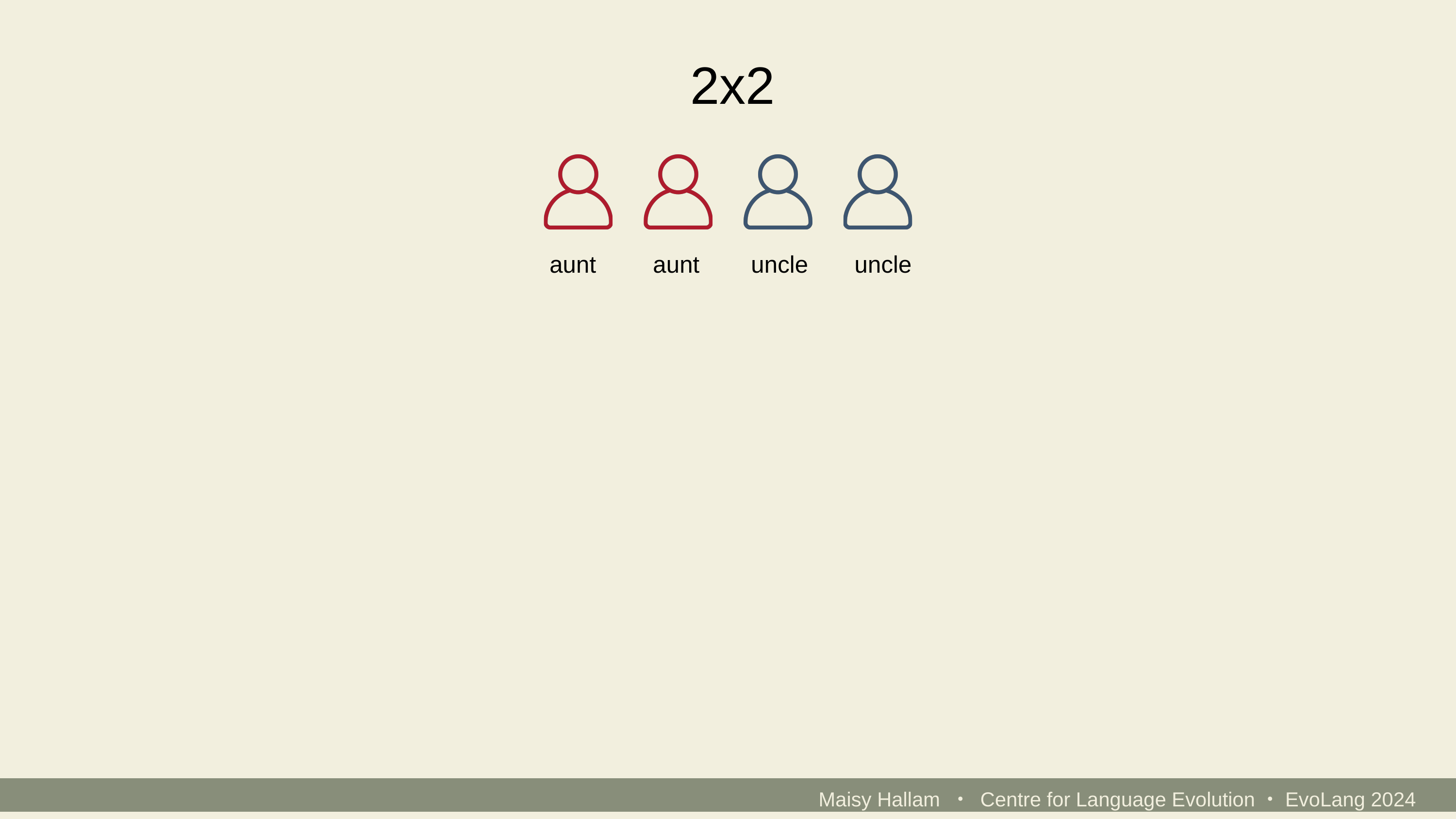

2x2

aunt
aunt
uncle
uncle

Maisy Hallam ・ Centre for Language Evolution・EvoLang 2024